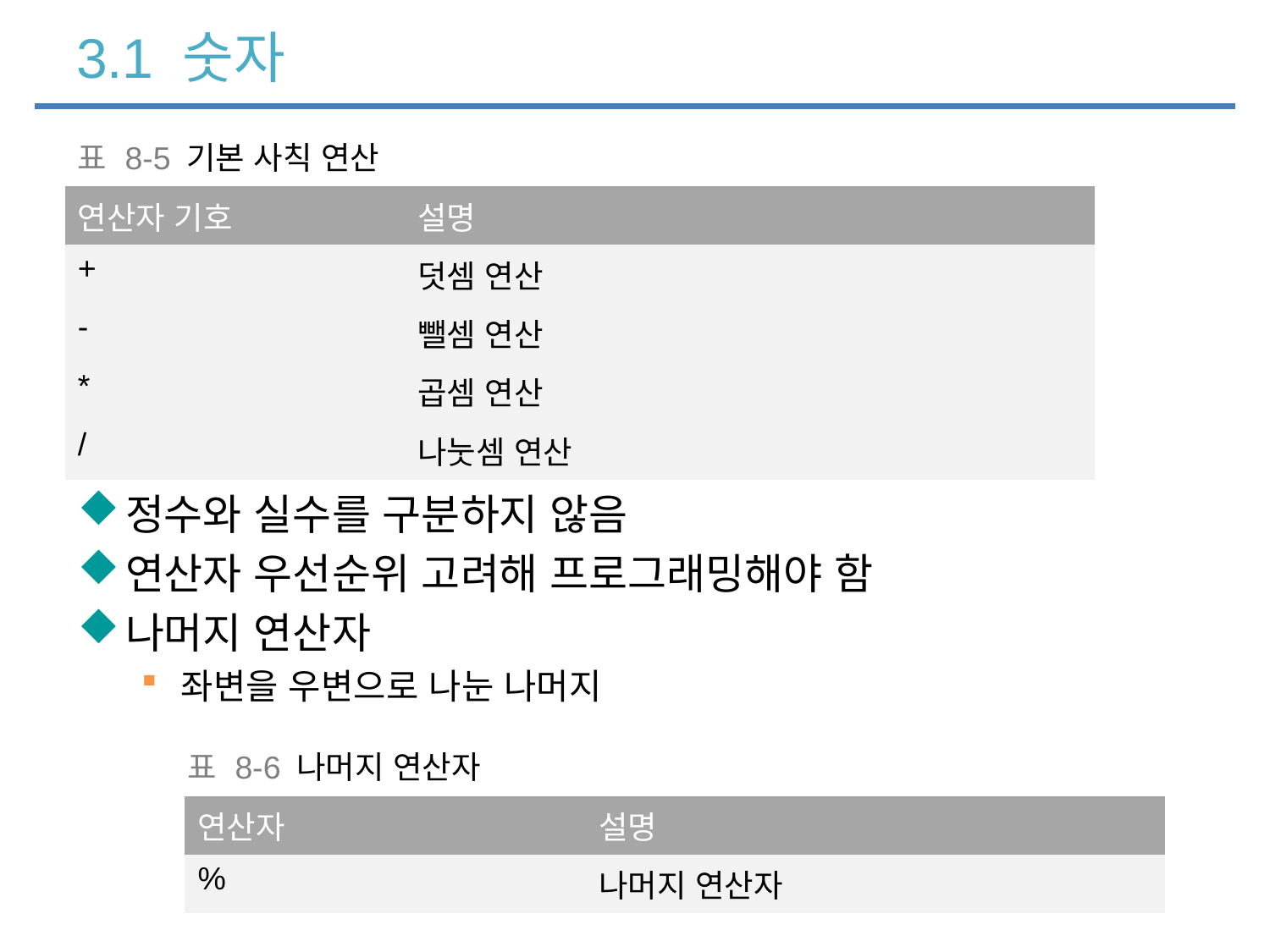

# 3.1 숫자

정수와 실수를 구분하지 않음
연산자 우선순위 고려해 프로그래밍해야 함
나머지 연산자
좌변을 우변으로 나눈 나머지

| 표 8-5 기본 사칙 연산 |
| --- |
| 연산자 기호 | 설명 |
| --- | --- |
| + | 덧셈 연산 |
| - | 뺄셈 연산 |
| \* | 곱셈 연산 |
| / | 나눗셈 연산 |
| 표 8-6 나머지 연산자 |
| --- |
| 연산자 | 설명 |
| --- | --- |
| % | 나머지 연산자 |